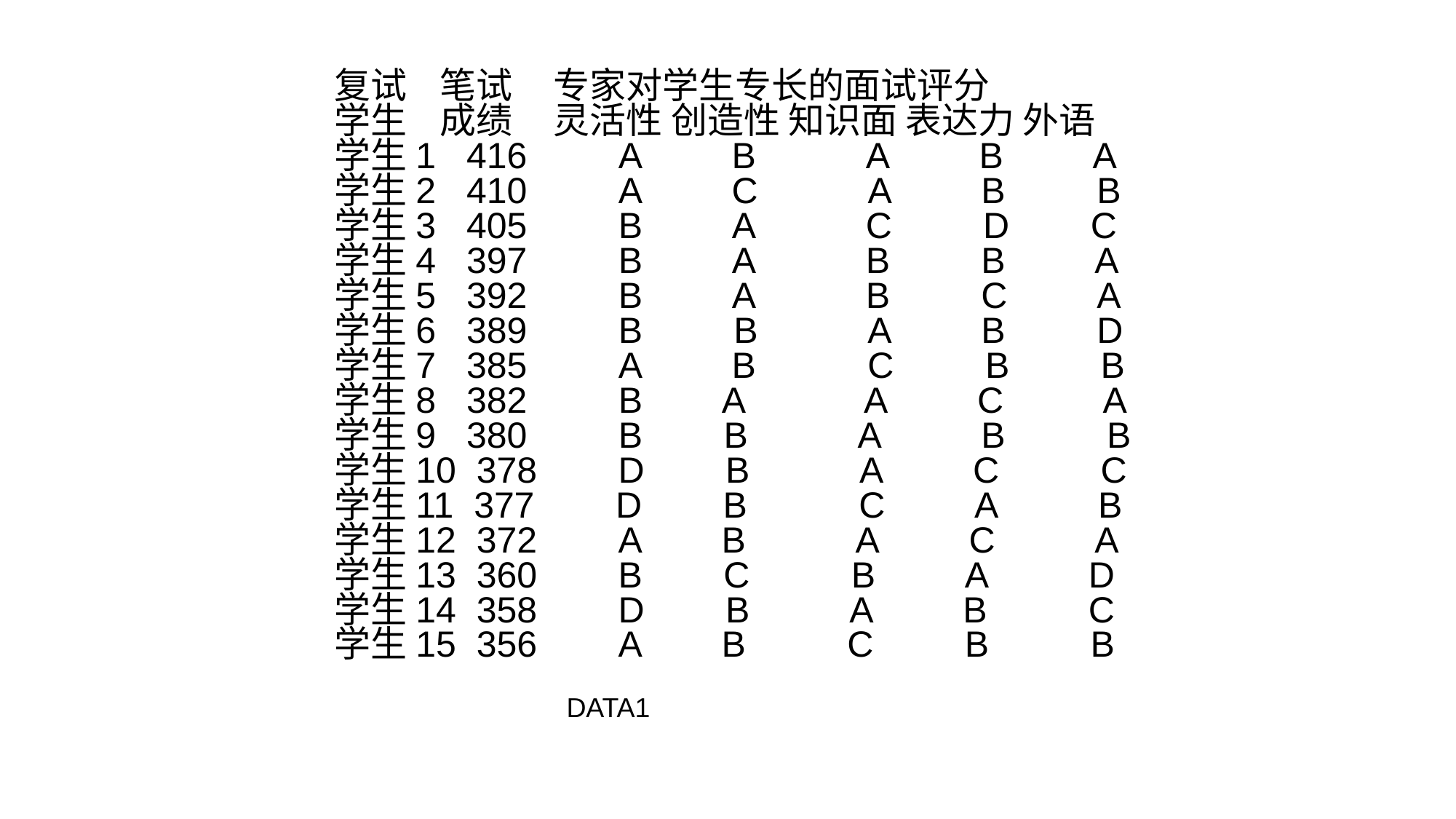

复试    笔试     专家对学生专长的面试评分
学生    成绩     灵活性 创造性 知识面 表达力 外语
学生1   416         A         B           A         B         A
学生2   410         A         C           A         B         B
学生3   405         B         A           C         D        C
学生4   397         B         A           B         B         A
学生5   392         B         A           B         C         A
学生6   389         B         B           A         B         D
学生7   385         A         B           C         B         B
学生8   382         B        A            A         C          A
学生9   380         B        B           A          B          B
学生10  378        D        B           A         C          C
学生11  377        D        B           C         A          B
学生12  372        A        B           A         C          A
学生13  360        B        C          B         A          D
学生14  358        D        B          A         B          C
学生15  356        A        B          C         B          B
DATA1